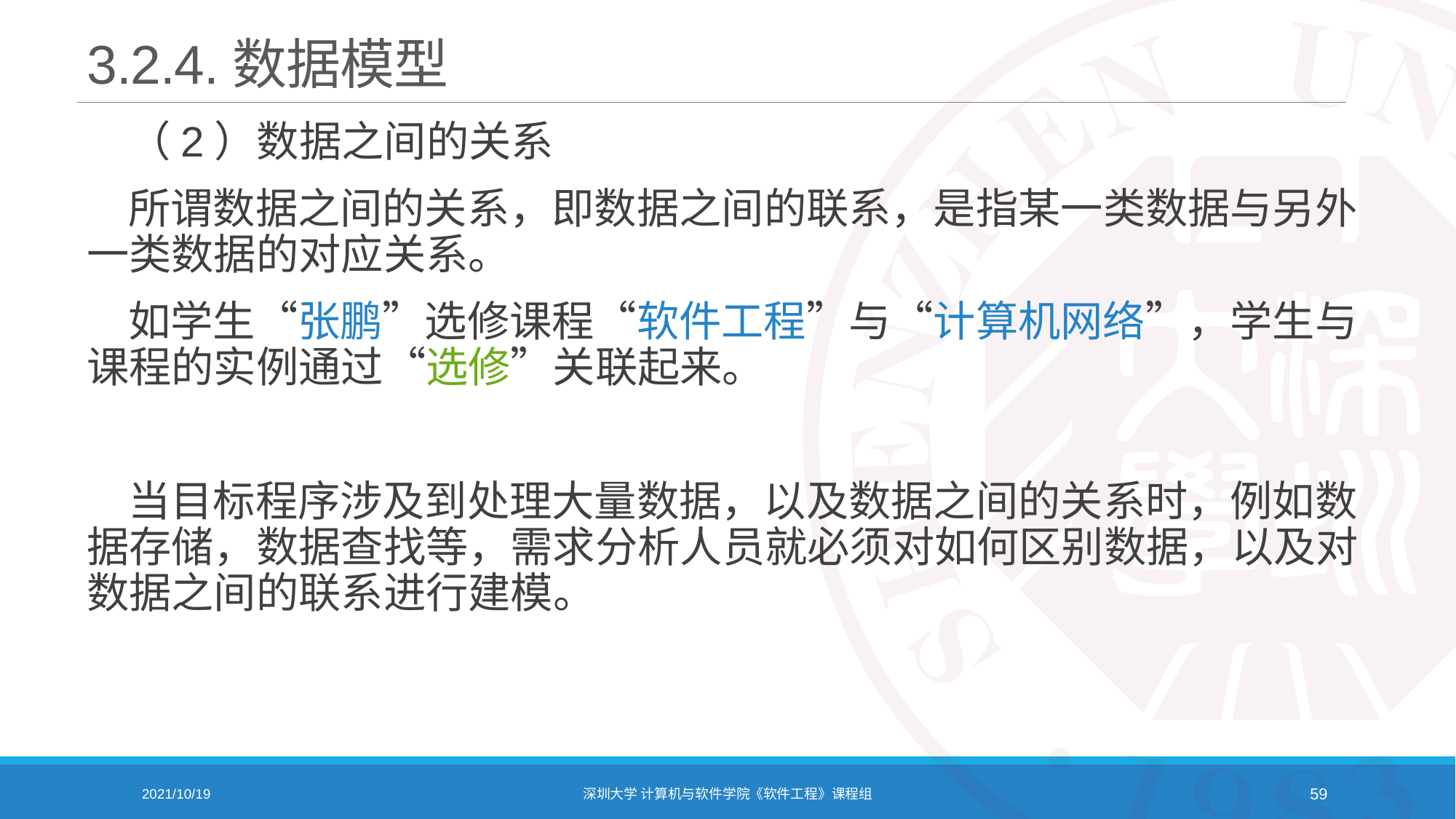

# 3.2.4.数据模型
（2）数据之间的关系
所谓数据之间的关系，即数据之间的联系，是指某一类数据与另外一类数据的对应关系。
如学生“张鹏”选修课程“软件工程”与“计算机网络”，学生与课程的实例通过“选修”关联起来。

当目标程序涉及到处理大量数据，以及数据之间的关系时，例如数据存储，数据查找等，需求分析人员就必须对如何区别数据，以及对数据之间的联系进行建模。

2021/10/19
深圳大学 计算机与软件学院《软件工程》课程组
59